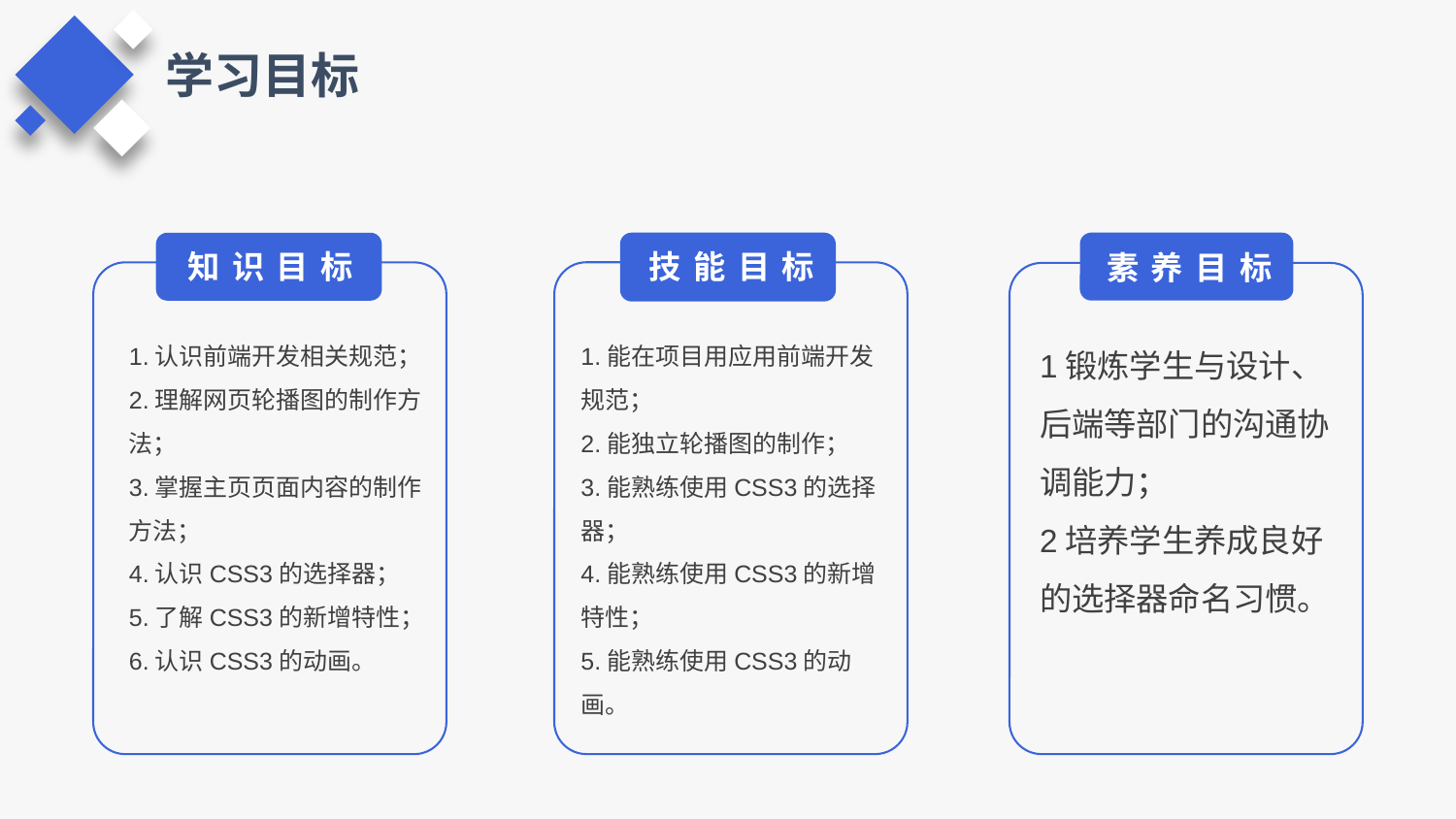

学习目标

素养目标

1锻炼学生与设计、后端等部门的沟通协调能力；
2培养学生养成良好的选择器命名习惯。

技能目标

1.能在项目用应用前端开发规范；
2.能独立轮播图的制作；
3.能熟练使用CSS3的选择器；
4.能熟练使用CSS3的新增特性；
5.能熟练使用CSS3的动画。

知识目标

1.认识前端开发相关规范；
2.理解网页轮播图的制作方法；
3.掌握主页页面内容的制作方法；
4.认识CSS3的选择器；
5.了解CSS3的新增特性；
6.认识CSS3的动画。